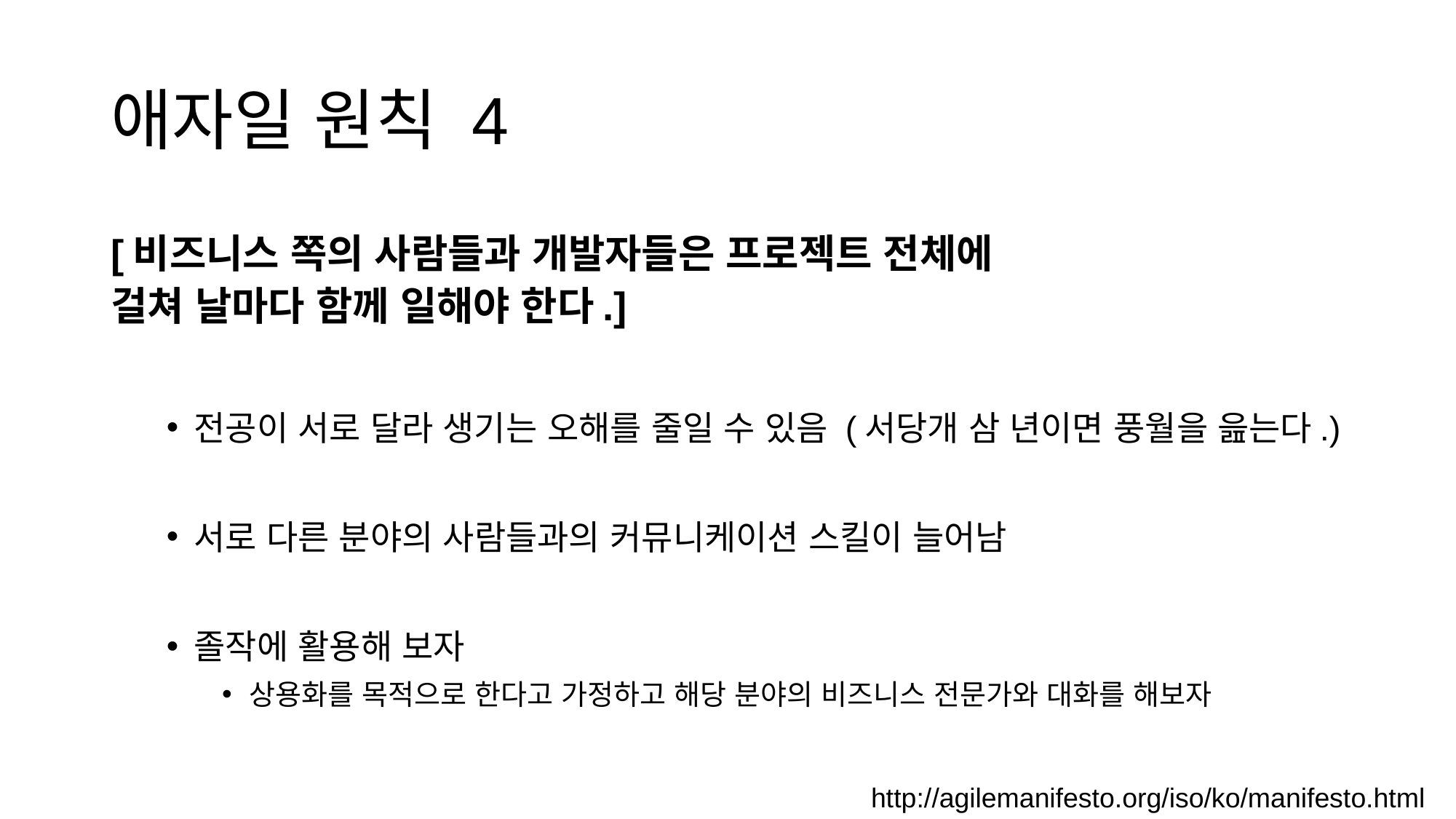

# 애자일 원칙 4
[비즈니스 쪽의 사람들과 개발자들은 프로젝트 전체에
걸쳐 날마다 함께 일해야 한다.]

전공이 서로 달라 생기는 오해를 줄일 수 있음 (서당개 삼 년이면 풍월을 읊는다.)

서로 다른 분야의 사람들과의 커뮤니케이션 스킬이 늘어남

졸작에 활용해 보자
상용화를 목적으로 한다고 가정하고 해당 분야의 비즈니스 전문가와 대화를 해보자
http://agilemanifesto.org/iso/ko/manifesto.html